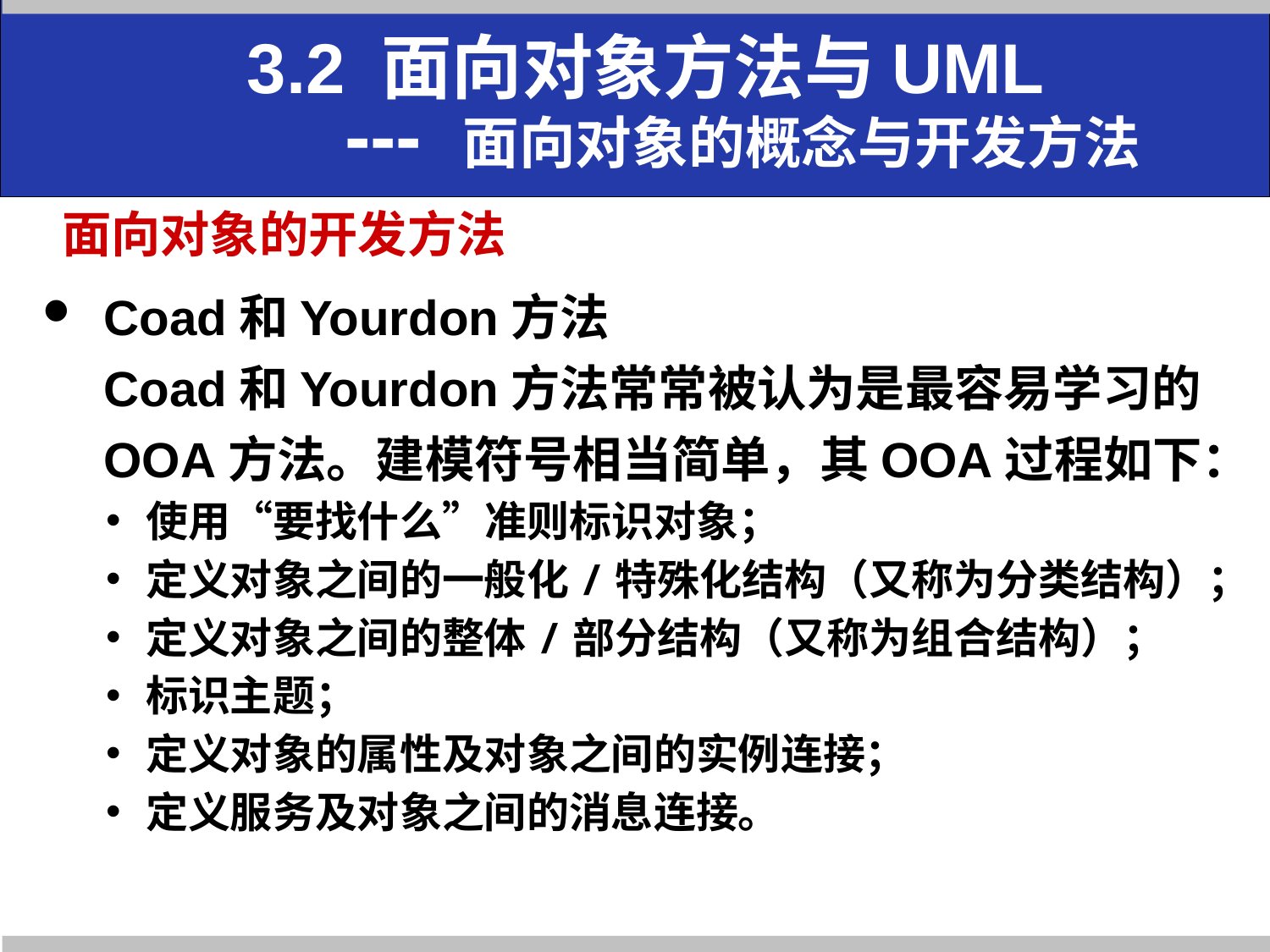

# 3.2 面向对象方法与UML --- 面向对象的概念与开发方法
面向对象的开发方法
Coad和Yourdon方法
Coad和Yourdon方法常常被认为是最容易学习的OOA方法。建模符号相当简单，其OOA过程如下：
使用“要找什么”准则标识对象；
定义对象之间的一般化/特殊化结构（又称为分类结构）；
定义对象之间的整体/部分结构（又称为组合结构）；
标识主题；
定义对象的属性及对象之间的实例连接；
定义服务及对象之间的消息连接。
283